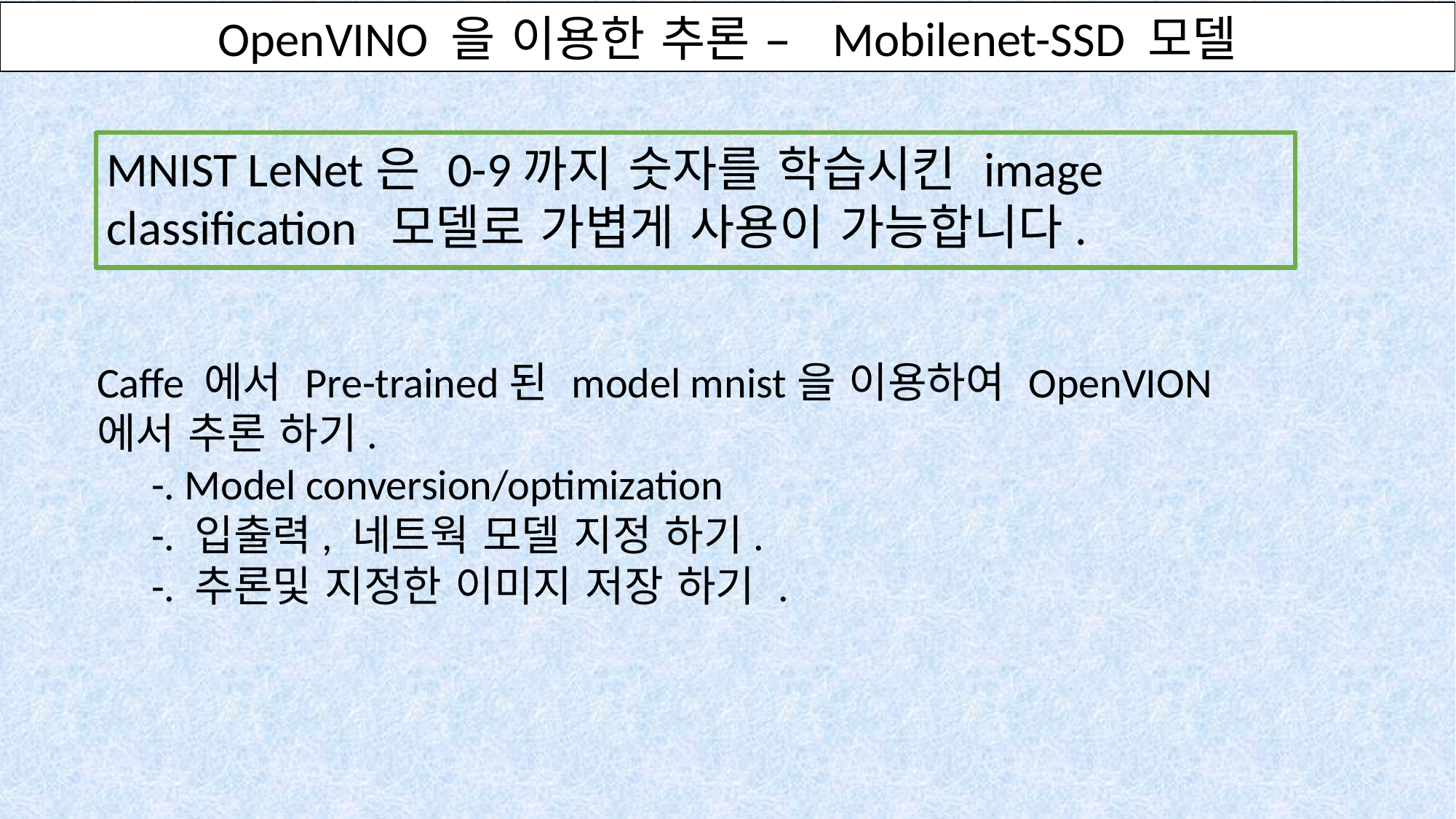

OpenVINO 을 이용한 추론 –  Mobilenet-SSD 모델
MNIST LeNet은 0-9까지 숫자를 학습시킨 image classification  모델로 가볍게 사용이 가능합니다.
Caffe 에서 Pre-trained된 model mnist을 이용하여 OpenVION에서 추론 하기.
-. Model conversion/optimization
-. 입출력, 네트웍 모델 지정 하기.
-. 추론및 지정한 이미지 저장 하기 .